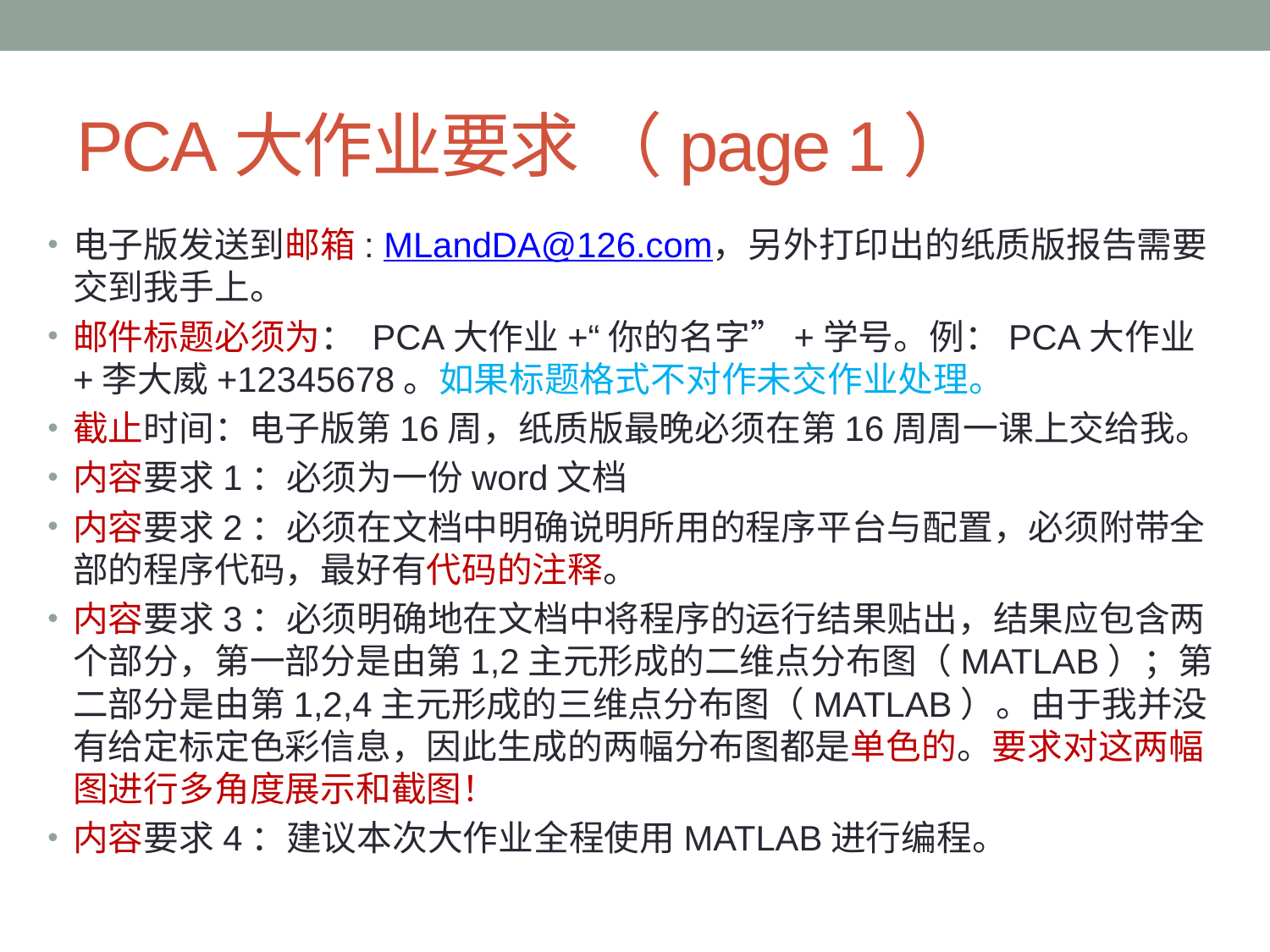

# PCA大作业要求 （page 1）
电子版发送到邮箱: MLandDA@126.com，另外打印出的纸质版报告需要交到我手上。
邮件标题必须为： PCA大作业+“你的名字”+学号。例：PCA大作业+李大威+12345678。如果标题格式不对作未交作业处理。
截止时间：电子版第16周，纸质版最晚必须在第16周周一课上交给我。
内容要求1：必须为一份word文档
内容要求2：必须在文档中明确说明所用的程序平台与配置，必须附带全部的程序代码，最好有代码的注释。
内容要求3：必须明确地在文档中将程序的运行结果贴出，结果应包含两个部分，第一部分是由第1,2主元形成的二维点分布图（MATLAB）；第二部分是由第1,2,4主元形成的三维点分布图（MATLAB）。由于我并没有给定标定色彩信息，因此生成的两幅分布图都是单色的。要求对这两幅图进行多角度展示和截图！
内容要求4：建议本次大作业全程使用MATLAB进行编程。